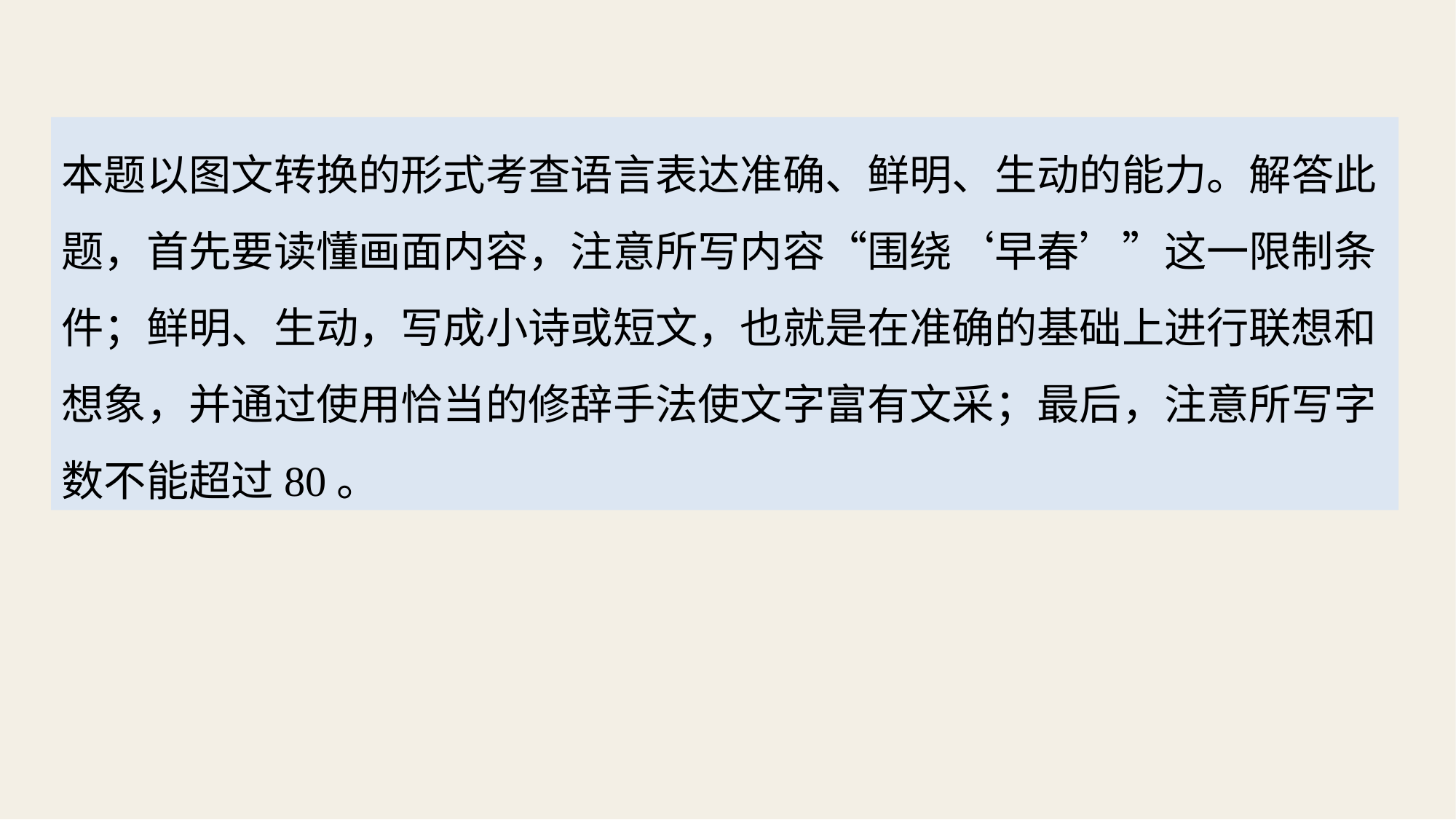

本题以图文转换的形式考查语言表达准确、鲜明、生动的能力。解答此题，首先要读懂画面内容，注意所写内容“围绕‘早春’”这一限制条件；鲜明、生动，写成小诗或短文，也就是在准确的基础上进行联想和想象，并通过使用恰当的修辞手法使文字富有文采；最后，注意所写字数不能超过80。